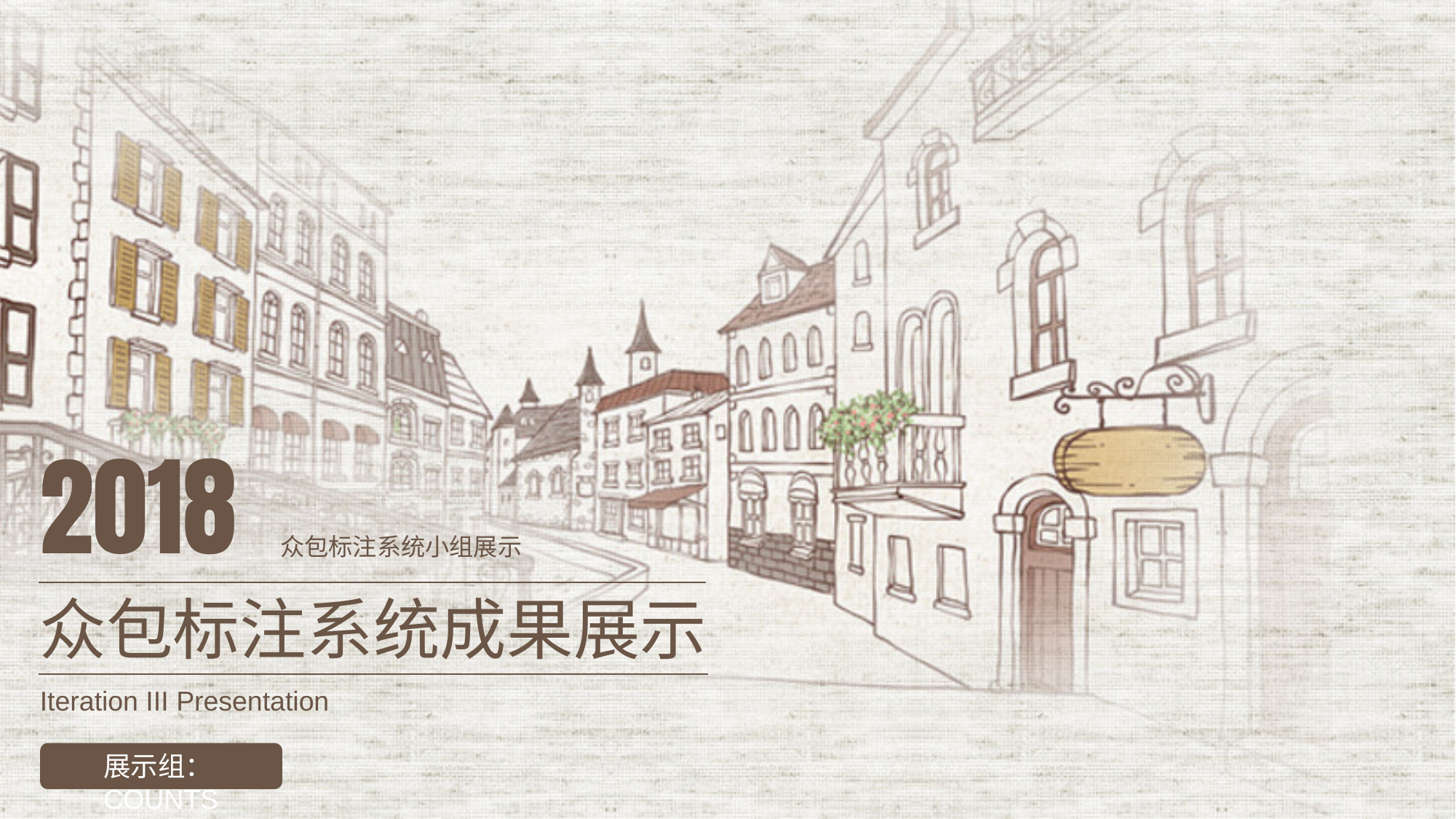

2018
众包标注系统小组展示
众包标注系统成果展示
Iteration III Presentation

展示组：COUNTS